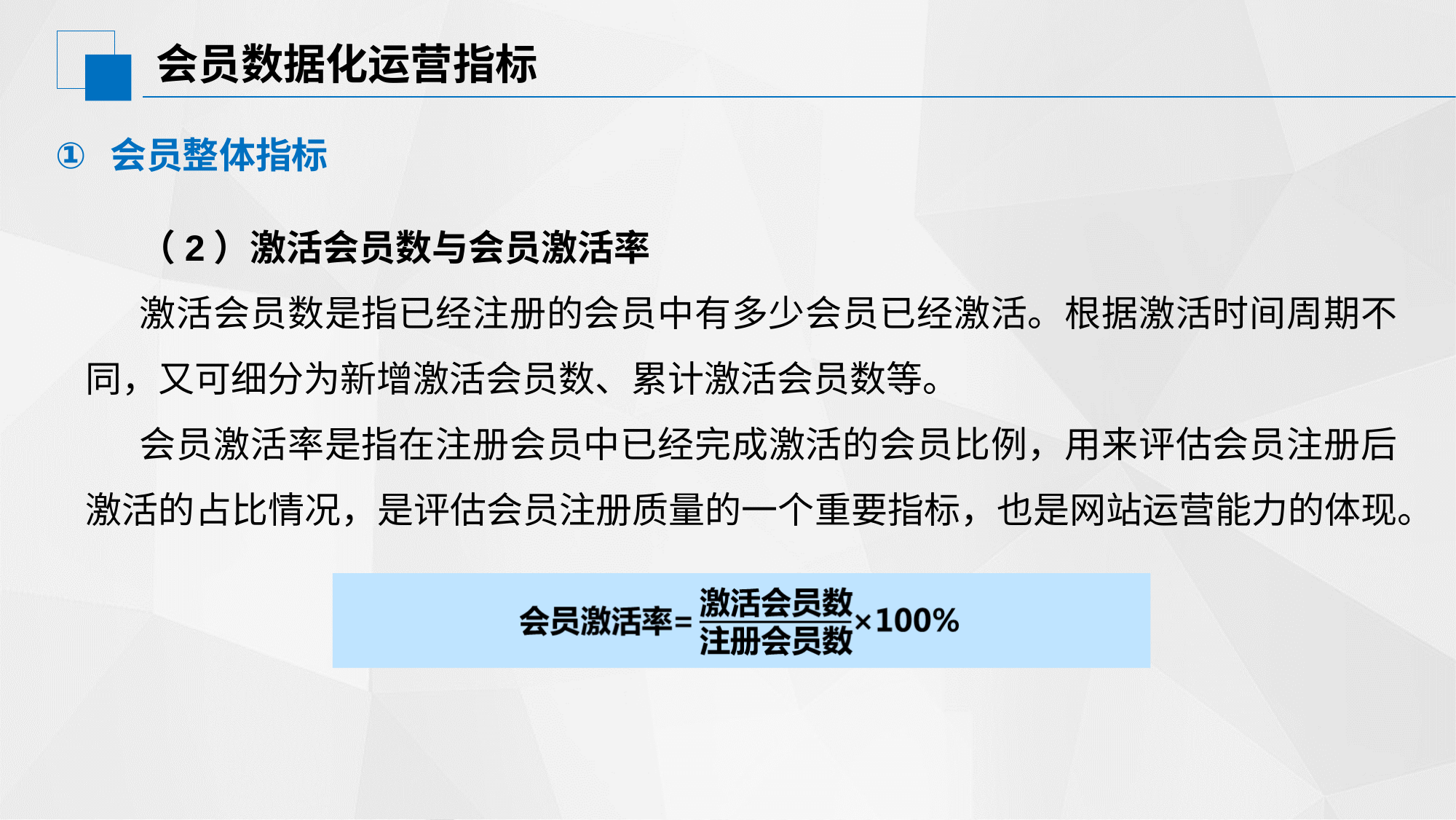

# 会员数据化运营指标
会员整体指标
（2）激活会员数与会员激活率
激活会员数是指已经注册的会员中有多少会员已经激活。根据激活时间周期不同，又可细分为新增激活会员数、累计激活会员数等。
会员激活率是指在注册会员中已经完成激活的会员比例，用来评估会员注册后激活的占比情况，是评估会员注册质量的一个重要指标，也是网站运营能力的体现。